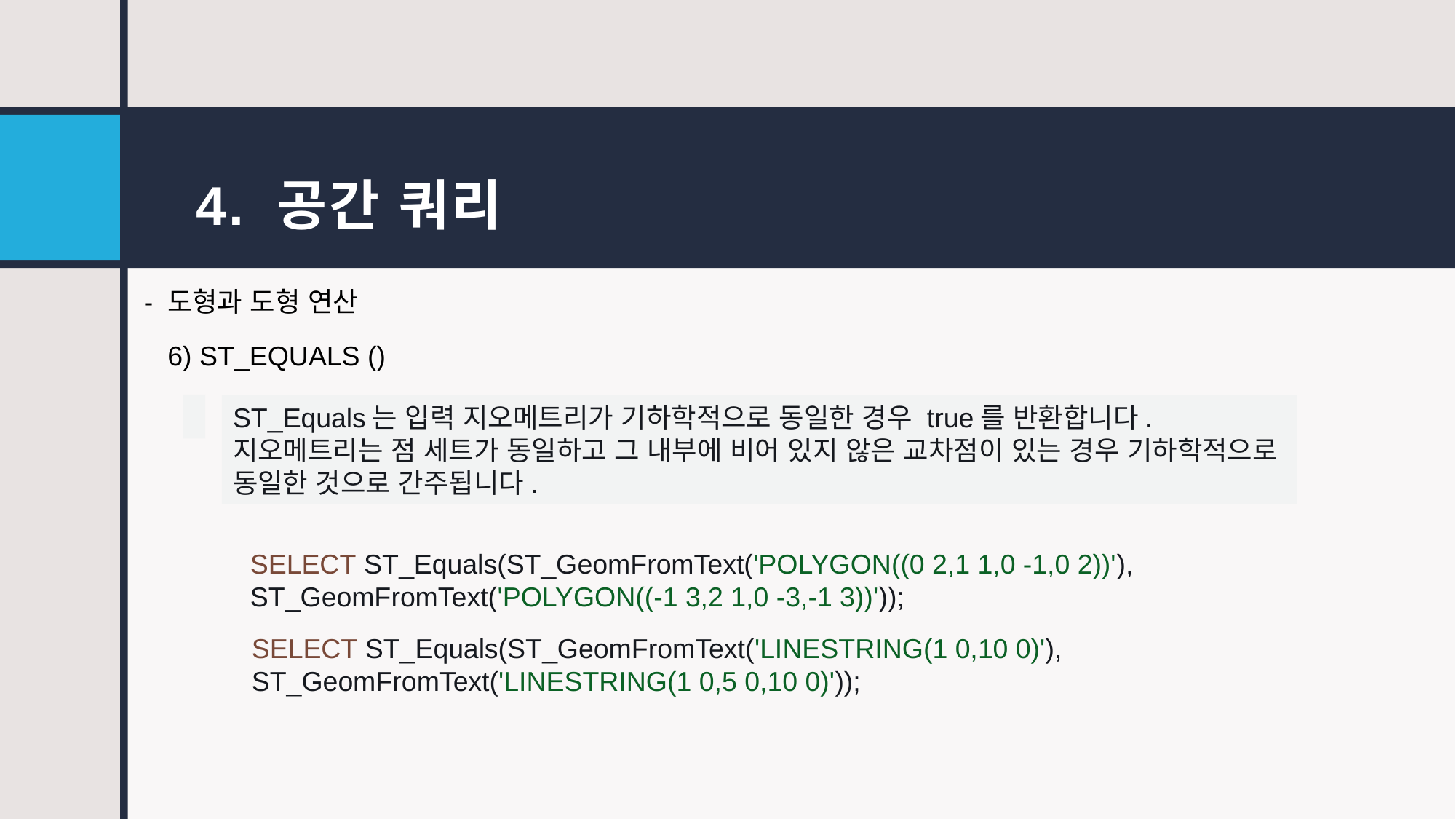

# 4. 공간 쿼리

- 도형과 도형 연산

6) ST_EQUALS ()
ST_Equals는 입력 지오메트리가 기하학적으로 동일한 경우 true를 반환합니다.
지오메트리는 점 세트가 동일하고 그 내부에 비어 있지 않은 교차점이 있는 경우 기하학적으로
동일한 것으로 간주됩니다.

SELECT ST_Equals(ST_GeomFromText('POLYGON((0 2,1 1,0 -1,0 2))'), ST_GeomFromText('POLYGON((-1 3,2 1,0 -3,-1 3))'));
SELECT ST_Equals(ST_GeomFromText('LINESTRING(1 0,10 0)'), ST_GeomFromText('LINESTRING(1 0,5 0,10 0)'));